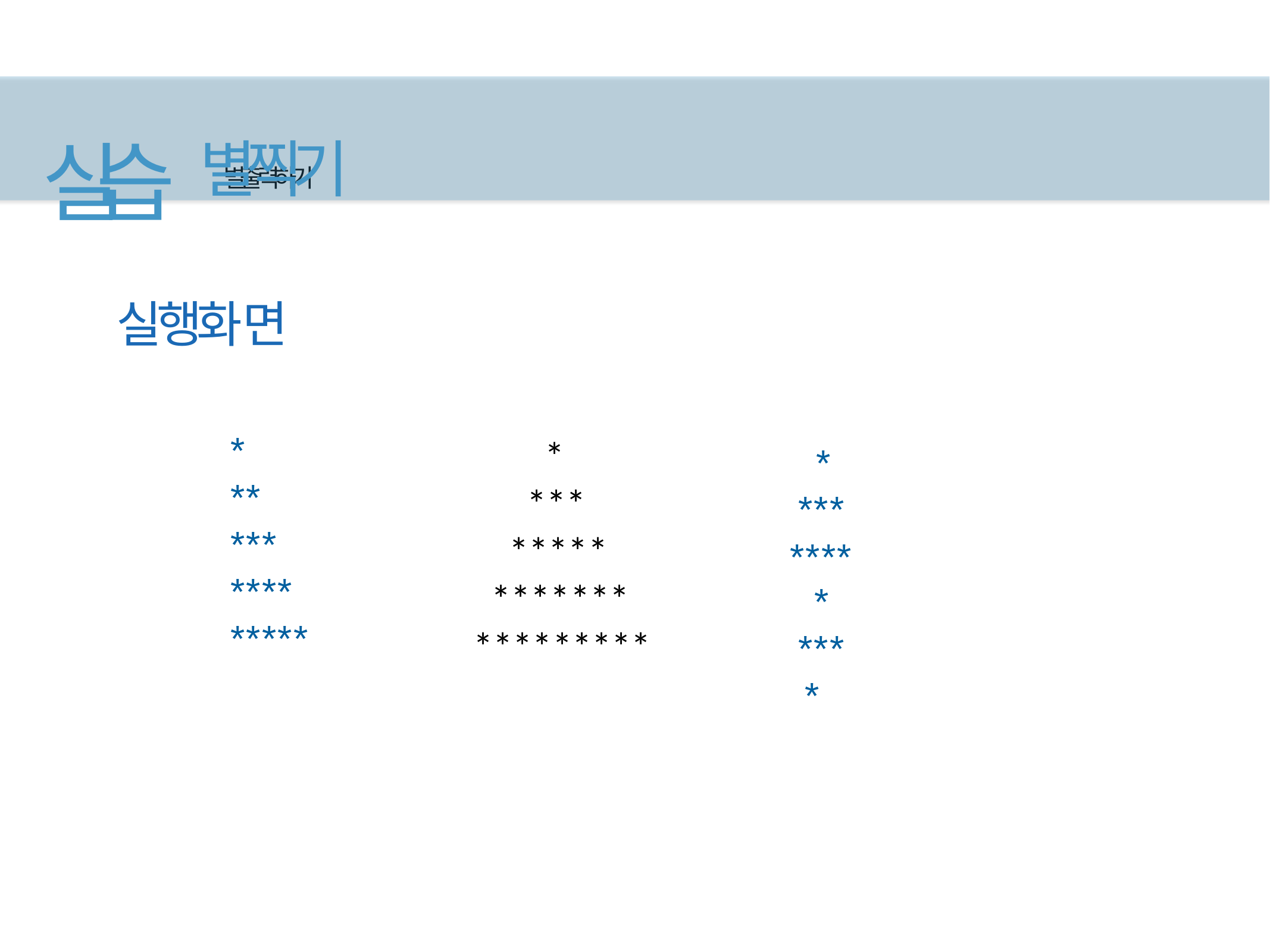

# 실습 별찍기

별출력하기

실행화면
*
**
***
****
*****
        *
      ***
    *****
  *******
*********
*
***
*****
***
*